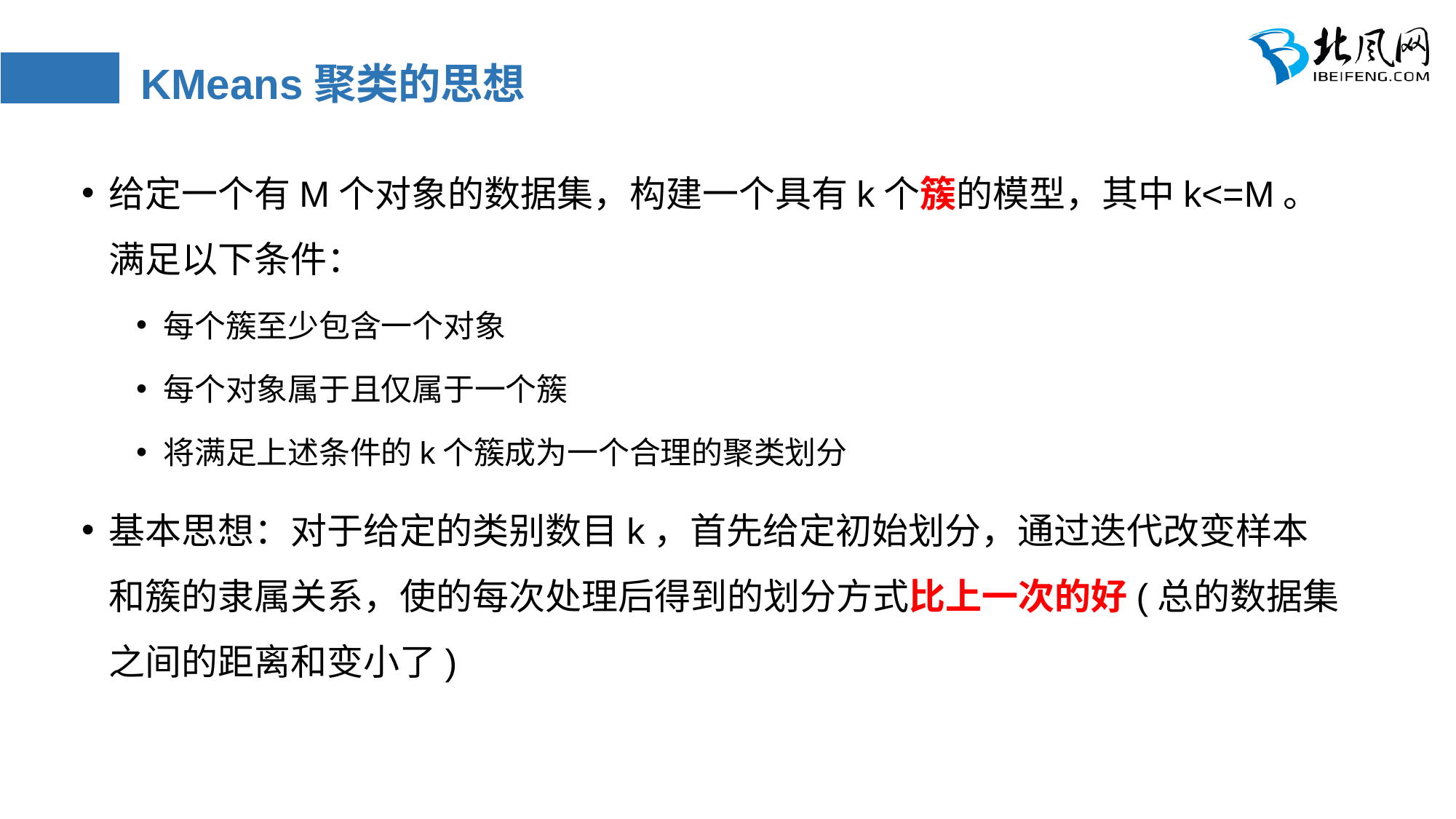

# KMeans聚类的思想
给定一个有M个对象的数据集，构建一个具有k个簇的模型，其中k<=M。满足以下条件：
每个簇至少包含一个对象
每个对象属于且仅属于一个簇
将满足上述条件的k个簇成为一个合理的聚类划分
基本思想：对于给定的类别数目k，首先给定初始划分，通过迭代改变样本和簇的隶属关系，使的每次处理后得到的划分方式比上一次的好(总的数据集之间的距离和变小了)